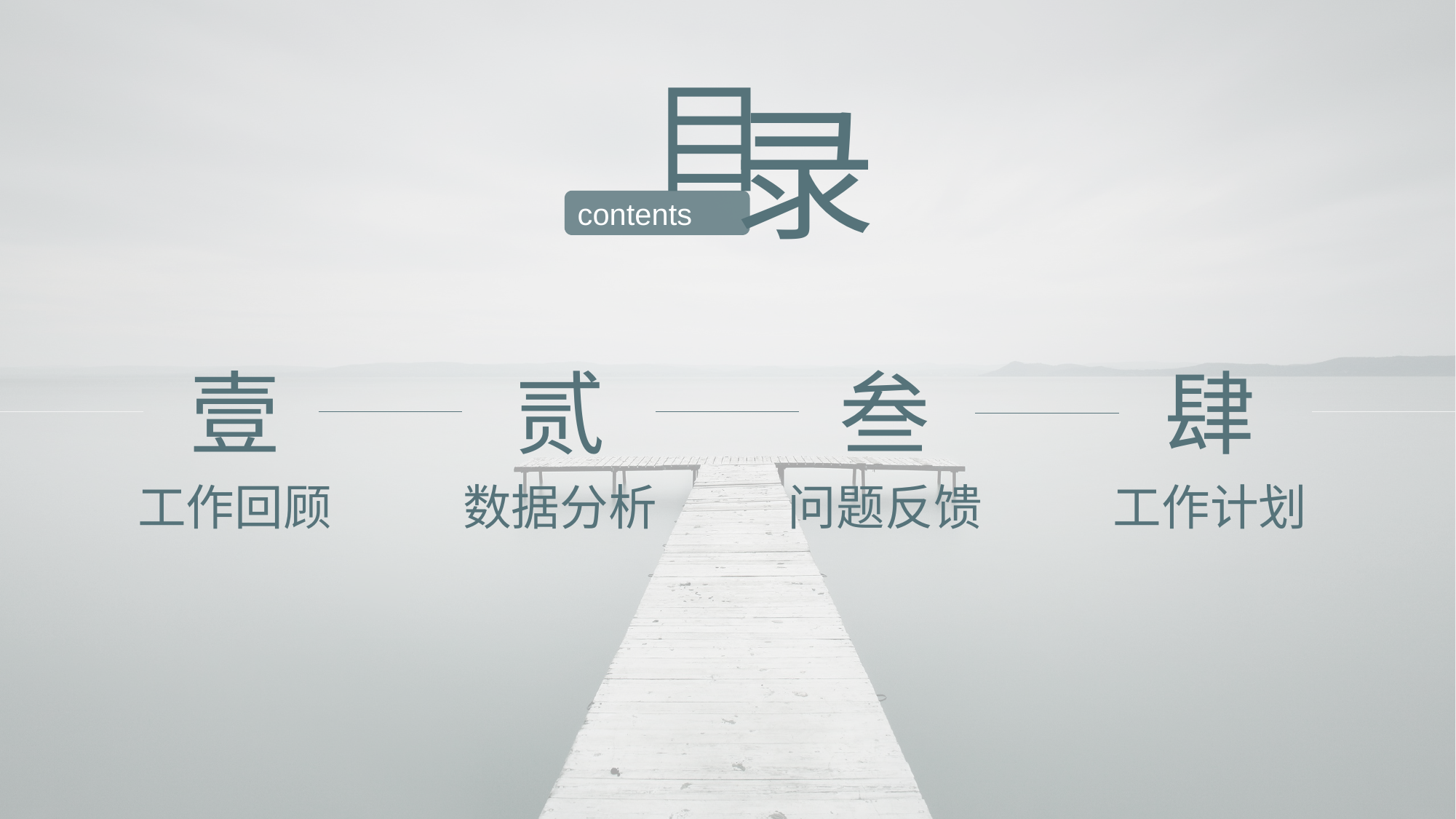

目
录
contents
壹
工作回顾
贰
数据分析
叁
问题反馈
肆
工作计划